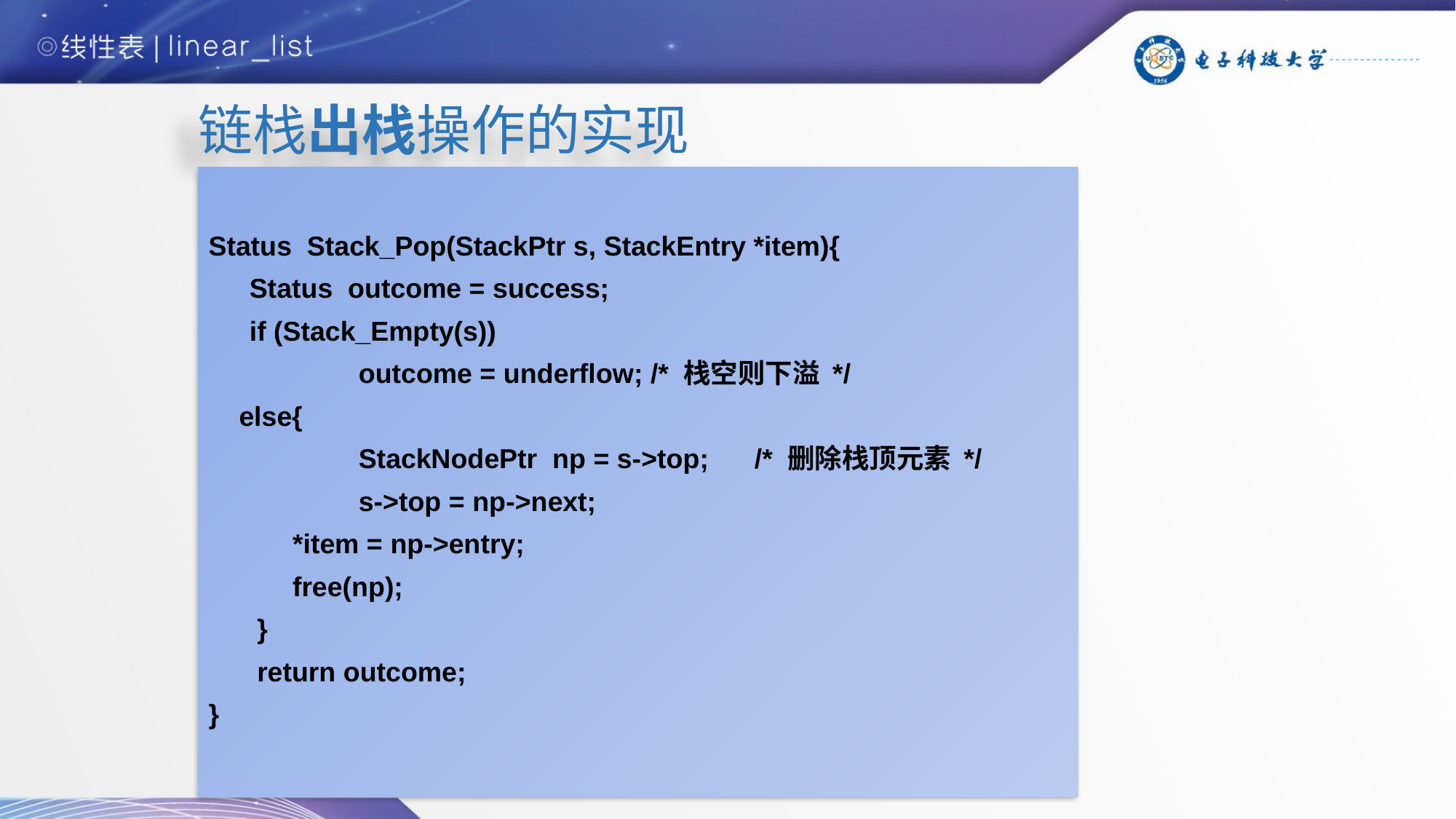

# 链栈出栈操作的实现
Status  Stack_Pop(StackPtr s, StackEntry *item){
	Status  outcome = success;
	if (Stack_Empty(s))
        	outcome = underflow; /* 栈空则下溢 */
    else{
		StackNodePtr  np = s->top;      /* 删除栈顶元素 */
		s->top = np->next;
           *item = np->entry;
           free(np);
	 }
	 return outcome;
}